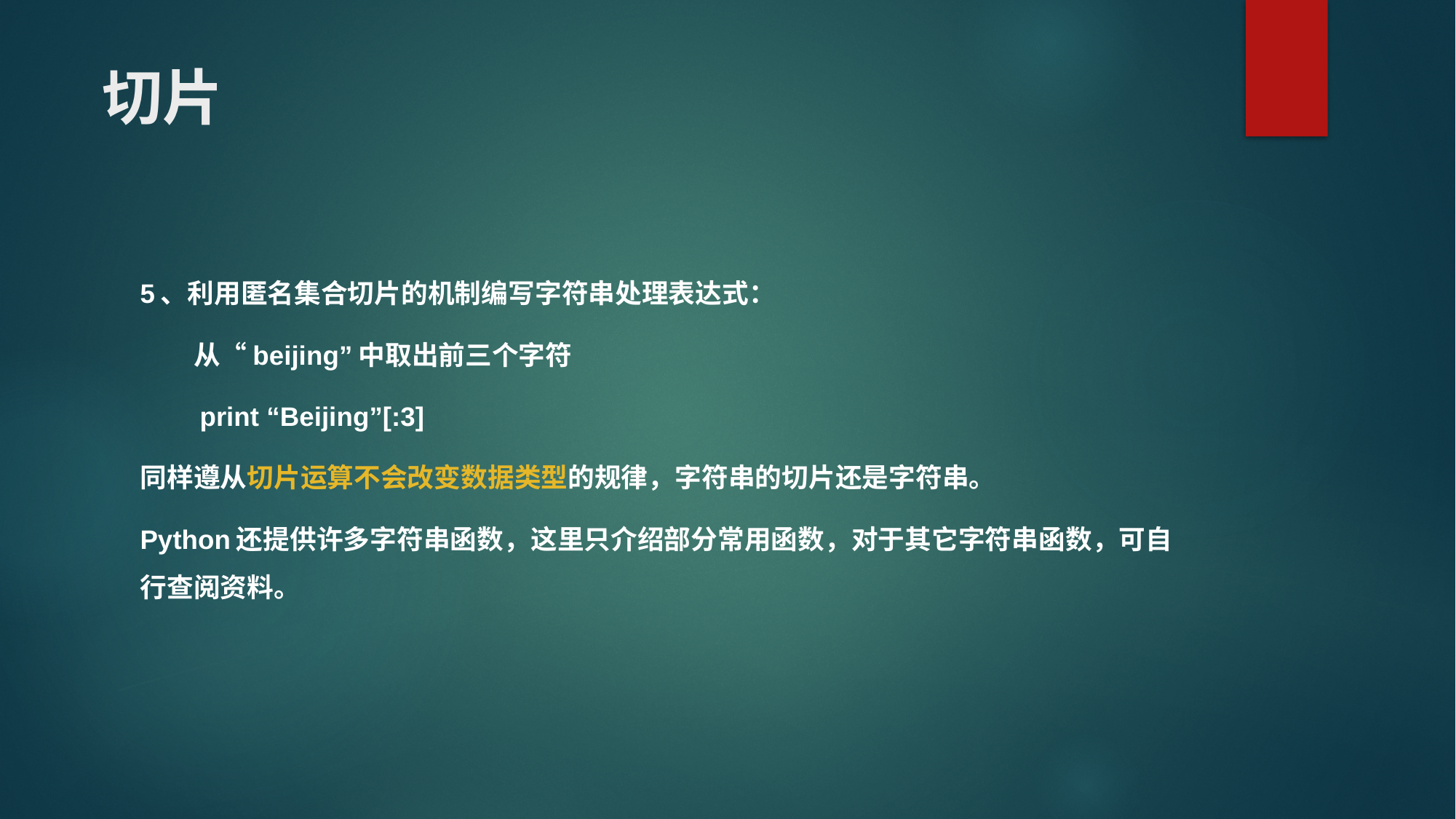

切片
5、利用匿名集合切片的机制编写字符串处理表达式：
        从“beijing”中取出前三个字符
        print “Beijing”[:3]
同样遵从切片运算不会改变数据类型的规律，字符串的切片还是字符串。
Python还提供许多字符串函数，这里只介绍部分常用函数，对于其它字符串函数，可自行查阅资料。